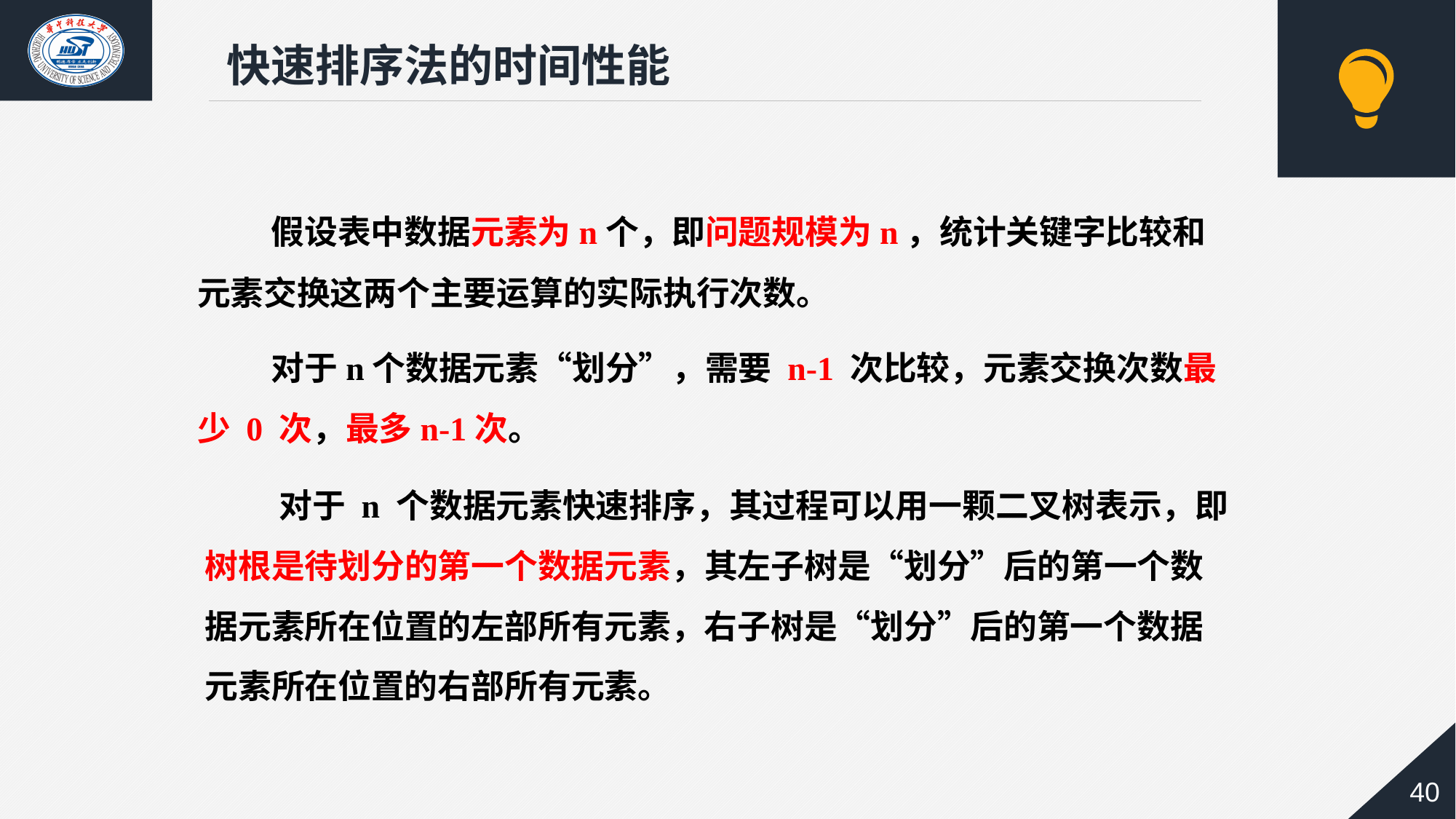

快速排序法的时间性能

        假设表中数据元素为n个，即问题规模为n，统计关键字比较和元素交换这两个主要运算的实际执行次数。
        对于n个数据元素“划分”，需要 n-1 次比较，元素交换次数最少 0 次，最多n-1次。
        对于 n 个数据元素快速排序，其过程可以用一颗二叉树表示，即树根是待划分的第一个数据元素，其左子树是“划分”后的第一个数据元素所在位置的左部所有元素，右子树是“划分”后的第一个数据元素所在位置的右部所有元素。